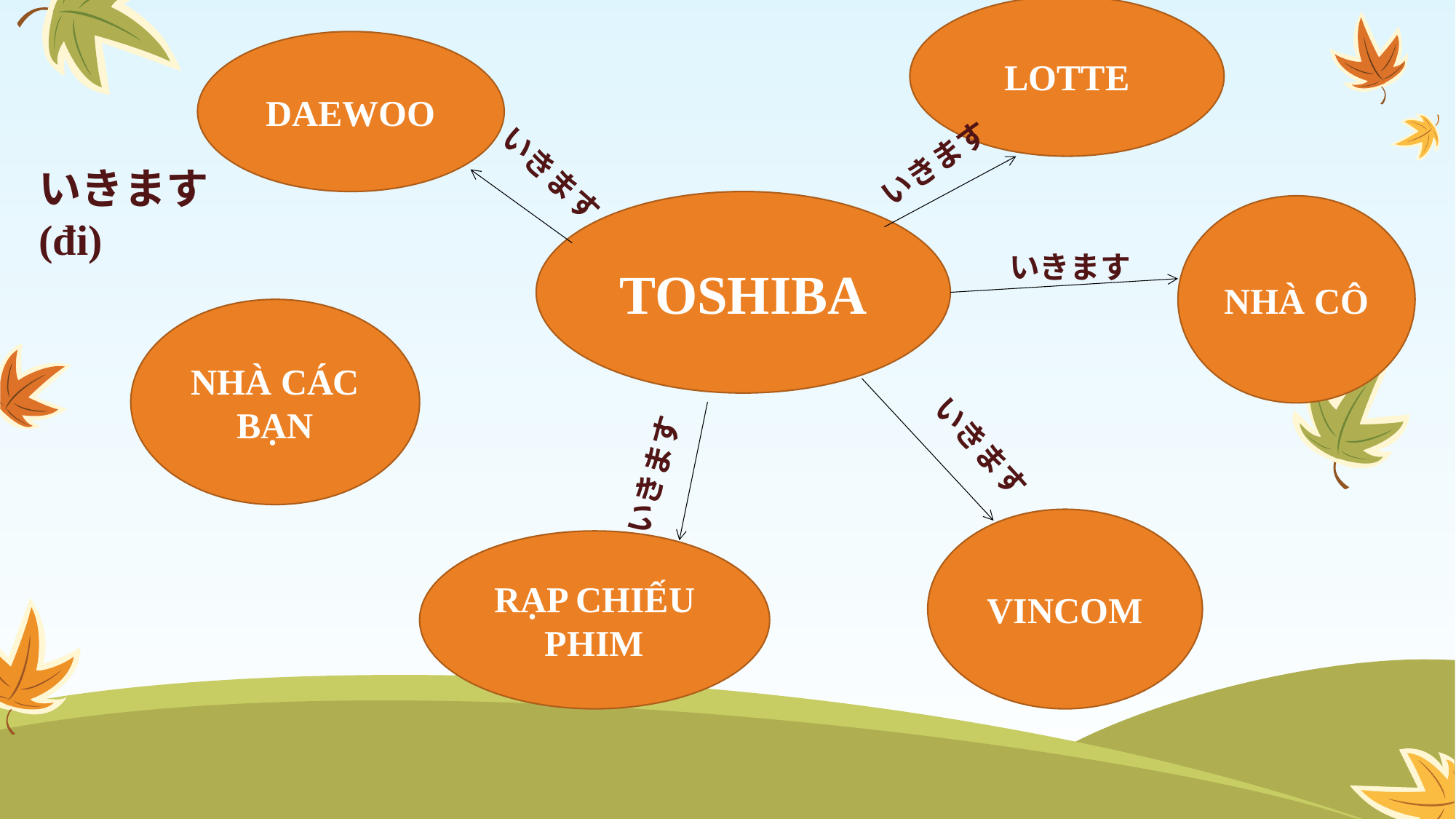

LOTTE
DAEWOO
いきます
いきます
いきます (đi)
TOSHIBA
NHÀ CÔ
いきます
NHÀ CÁC BẠN
いきます
いきます
VINCOM
RẠP CHIẾU PHIM